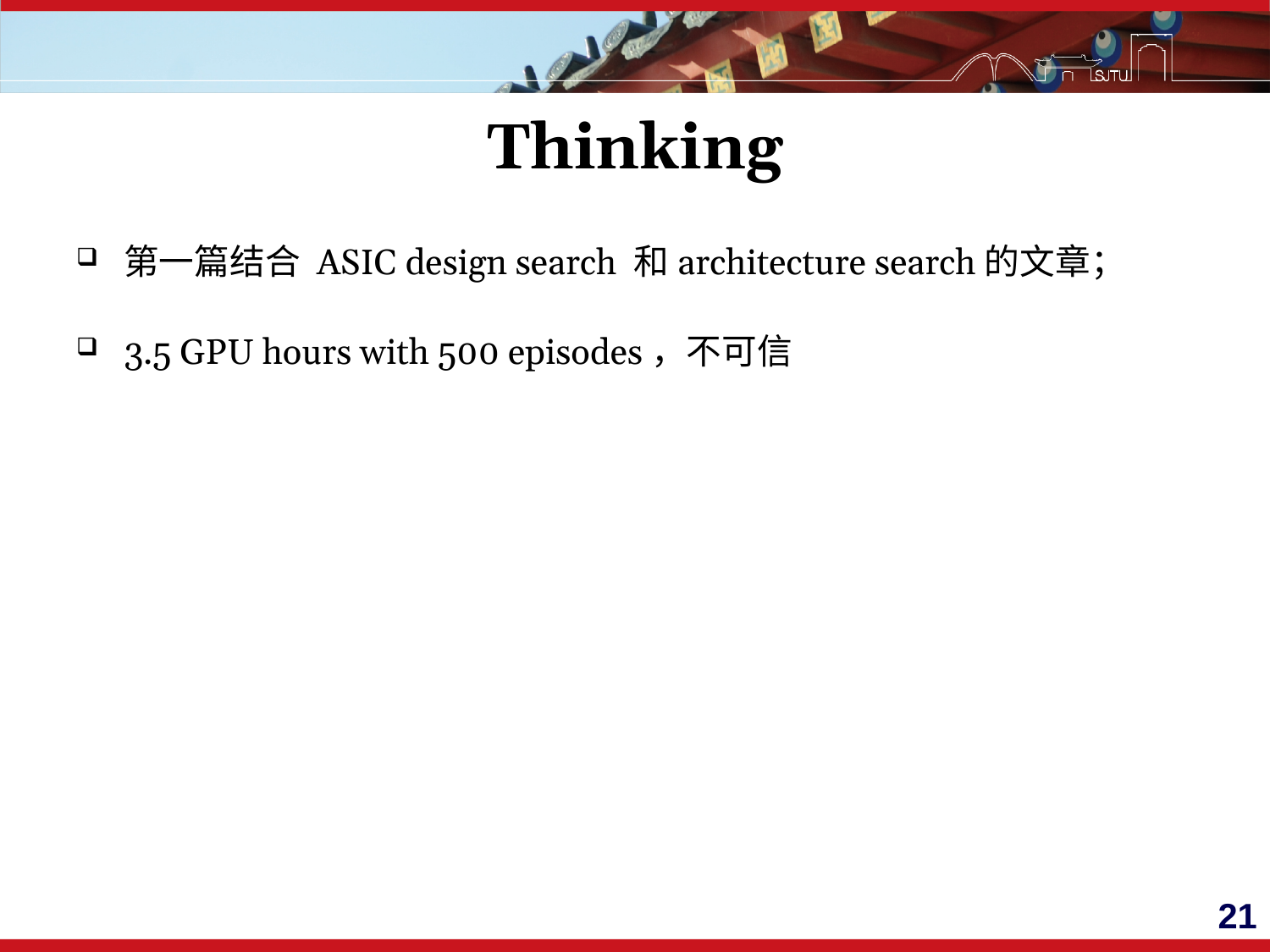

# Thinking
第一篇结合 ASIC design search 和architecture search的文章；
3.5 GPU hours with 500 episodes，不可信
21